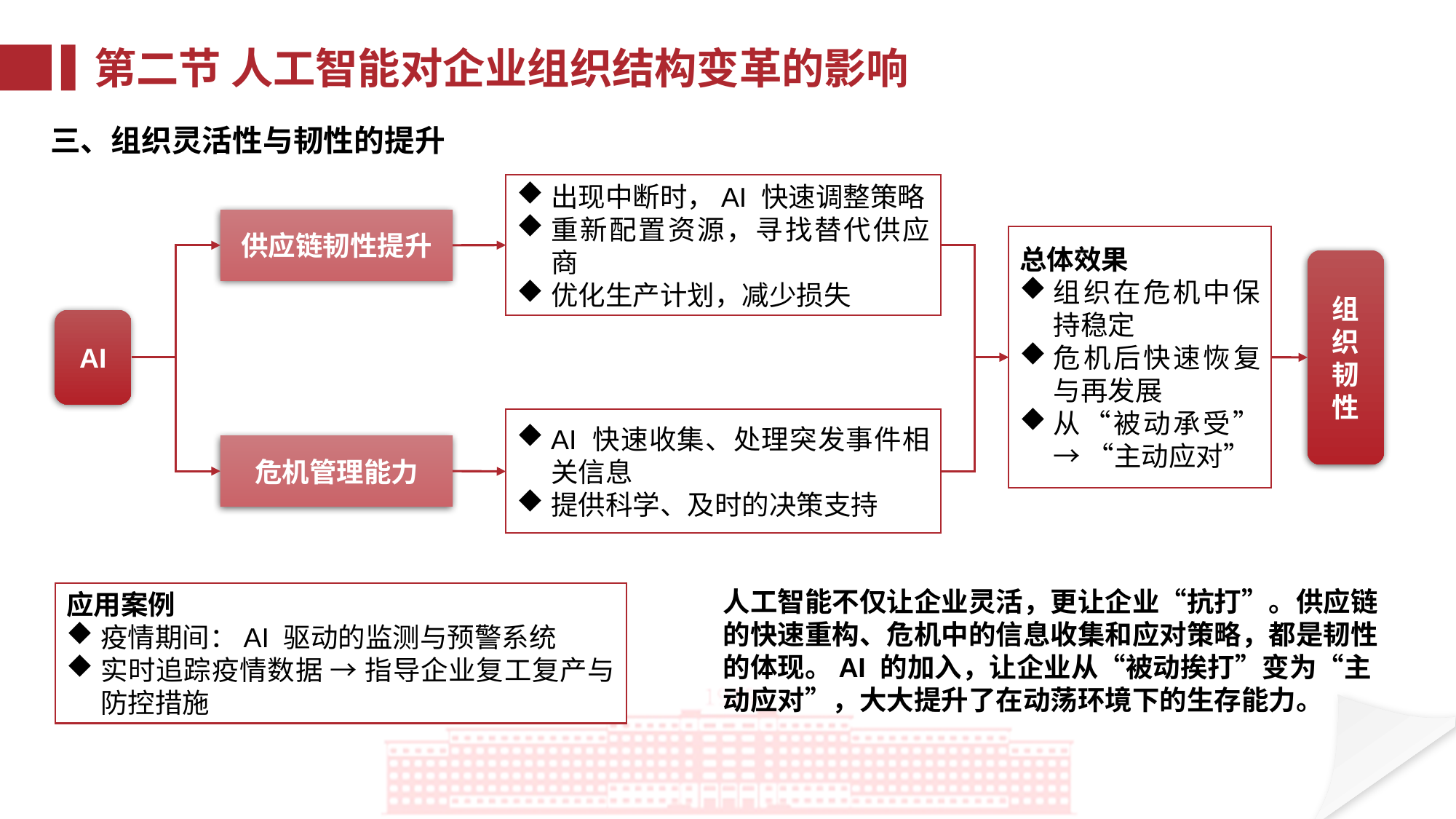

第二节 人工智能对企业组织结构变革的影响
三、组织灵活性与韧性的提升
出现中断时，AI 快速调整策略
重新配置资源，寻找替代供应商
优化生产计划，减少损失
供应链韧性提升
总体效果
组织在危机中保持稳定
危机后快速恢复与再发展
从“被动承受” → “主动应对”
组织韧性
AI
AI 快速收集、处理突发事件相关信息
提供科学、及时的决策支持
危机管理能力
人工智能不仅让企业灵活，更让企业“抗打”。供应链的快速重构、危机中的信息收集和应对策略，都是韧性的体现。AI 的加入，让企业从“被动挨打”变为“主动应对”，大大提升了在动荡环境下的生存能力。
应用案例
疫情期间：AI 驱动的监测与预警系统
实时追踪疫情数据 → 指导企业复工复产与防控措施